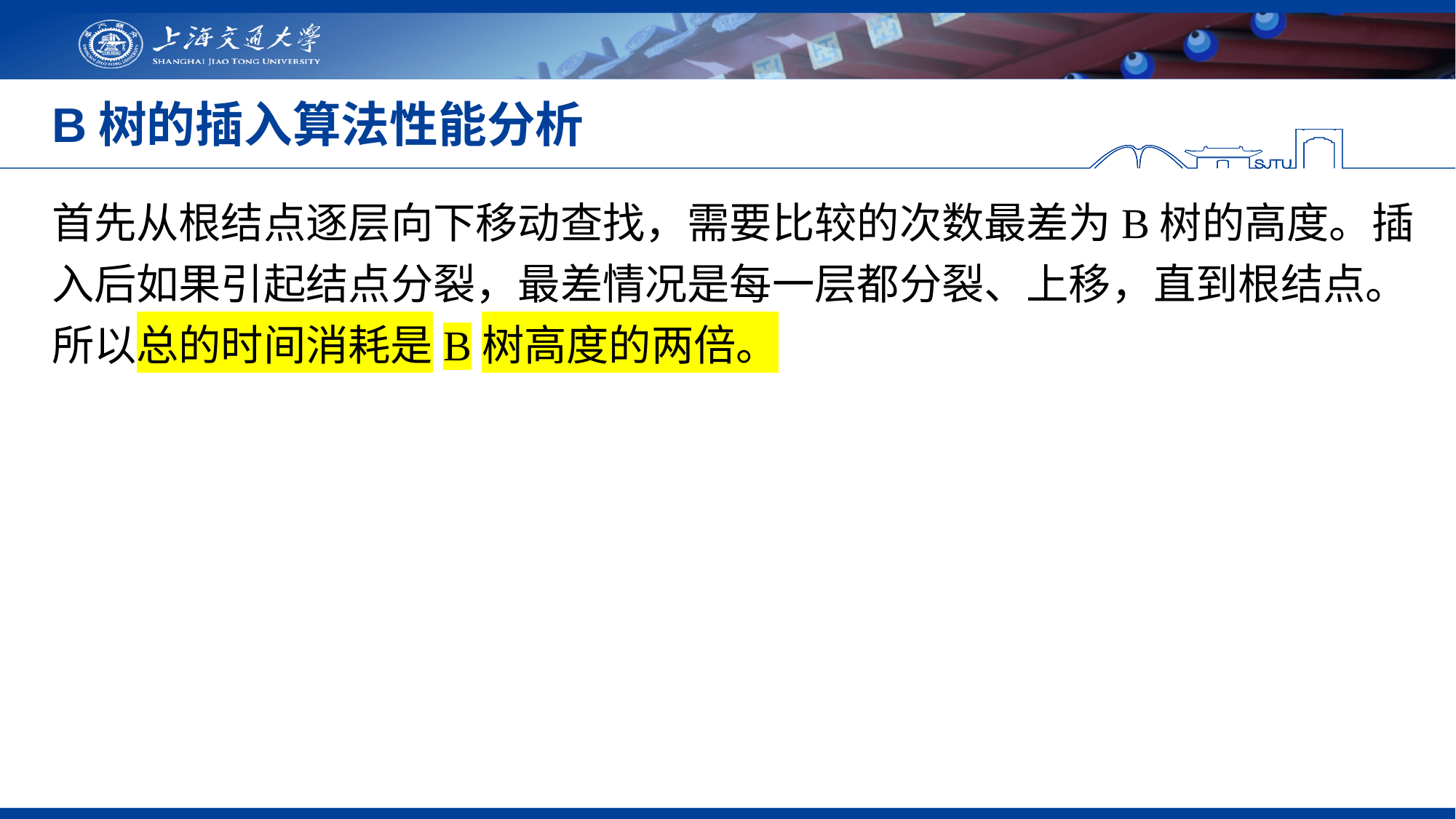

# B树的插入算法性能分析
首先从根结点逐层向下移动查找，需要比较的次数最差为B树的高度。插入后如果引起结点分裂，最差情况是每一层都分裂、上移，直到根结点。所以总的时间消耗是B树高度的两倍。